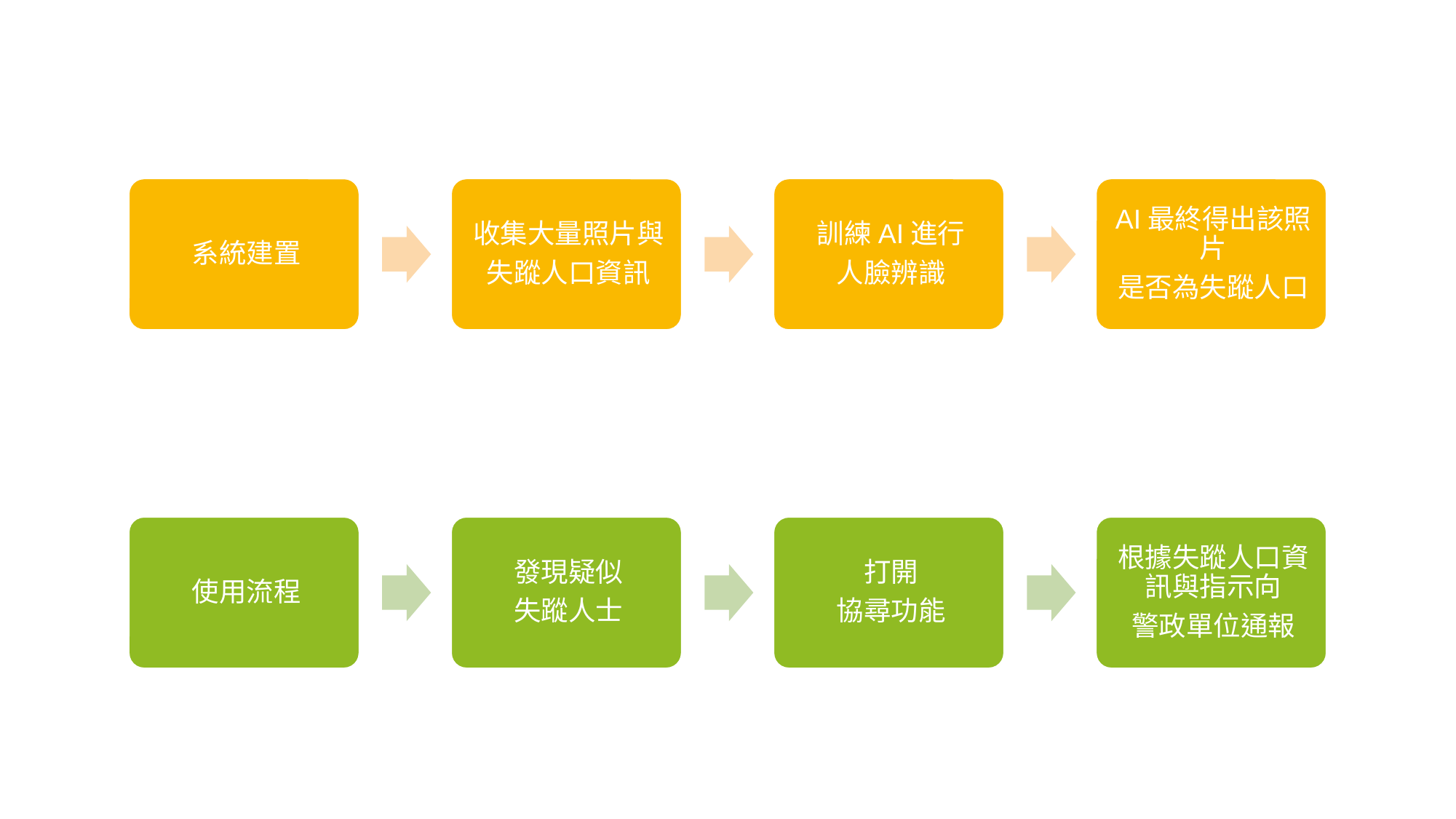

系統建置

收集大量照片與
失蹤人口資訊

訓練AI進行
人臉辨識

AI最終得出該照片
是否為失蹤人口
使用流程

發現疑似
失蹤人士

打開
協尋功能

根據失蹤人口資訊與指示向
警政單位通報